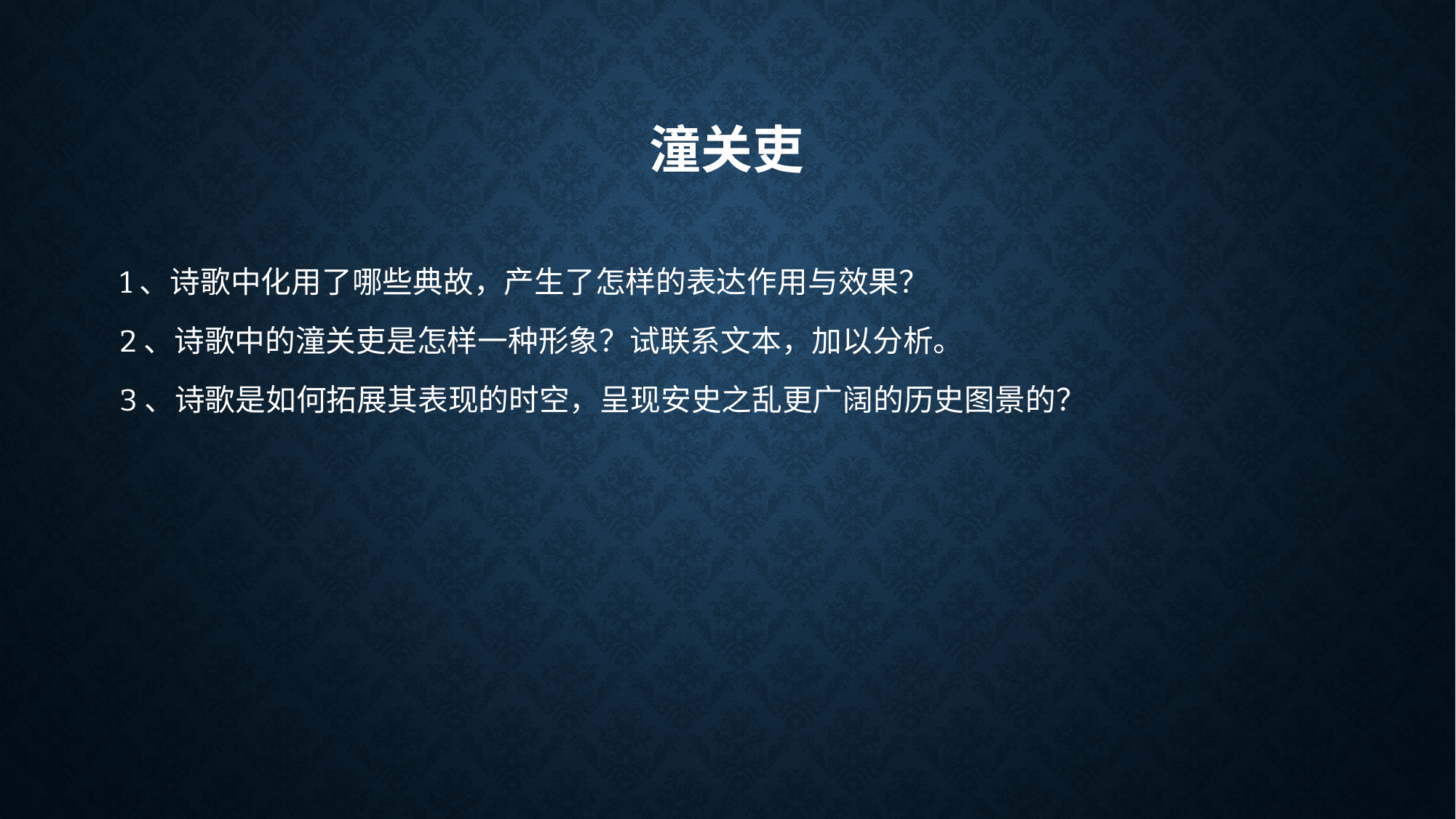

# 潼关吏
1、诗歌中化用了哪些典故，产生了怎样的表达作用与效果？
2、诗歌中的潼关吏是怎样一种形象？试联系文本，加以分析。
3、诗歌是如何拓展其表现的时空，呈现安史之乱更广阔的历史图景的？